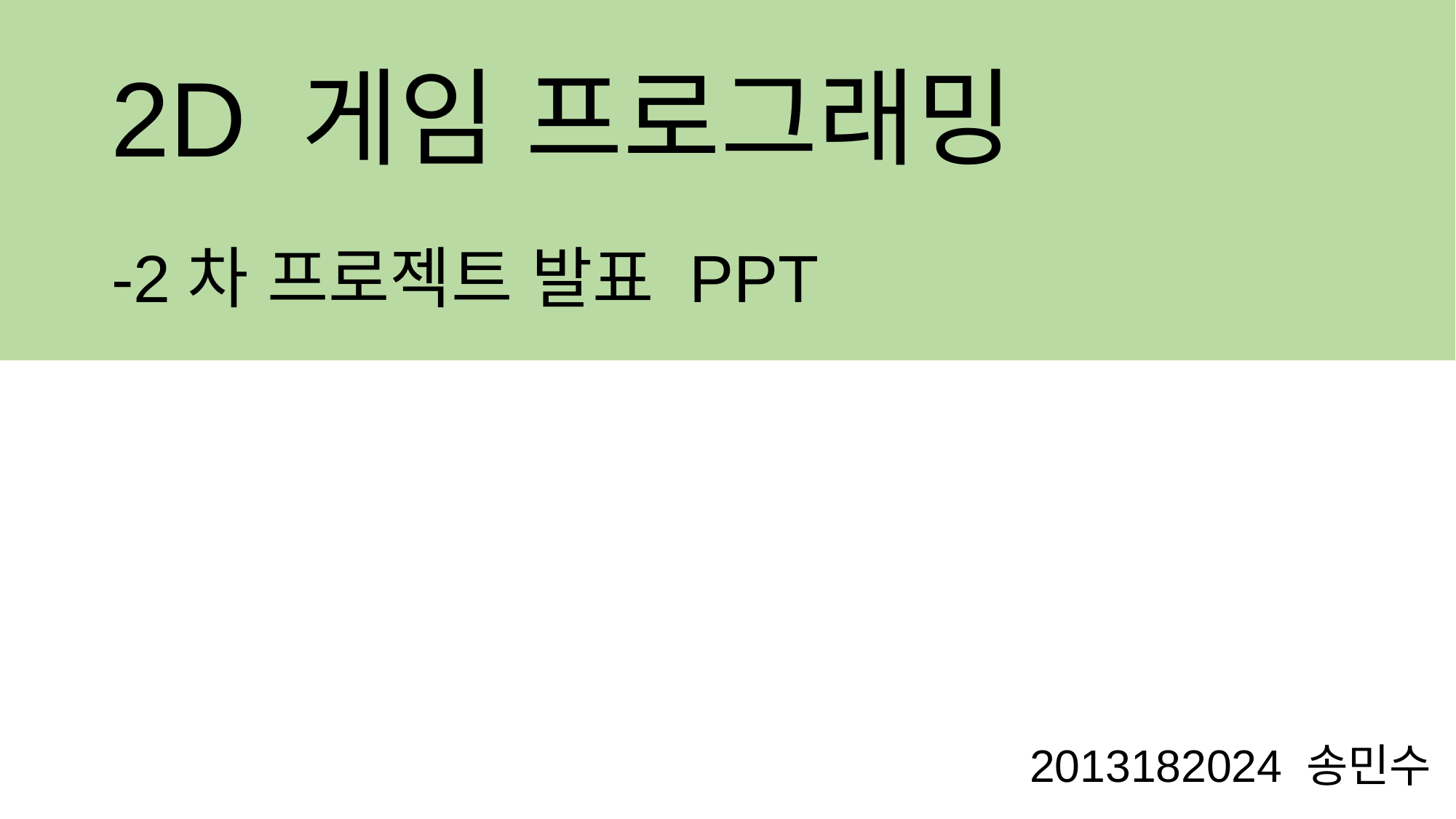

# 2D 게임 프로그래밍
-2차 프로젝트 발표 PPT
2013182024 송민수